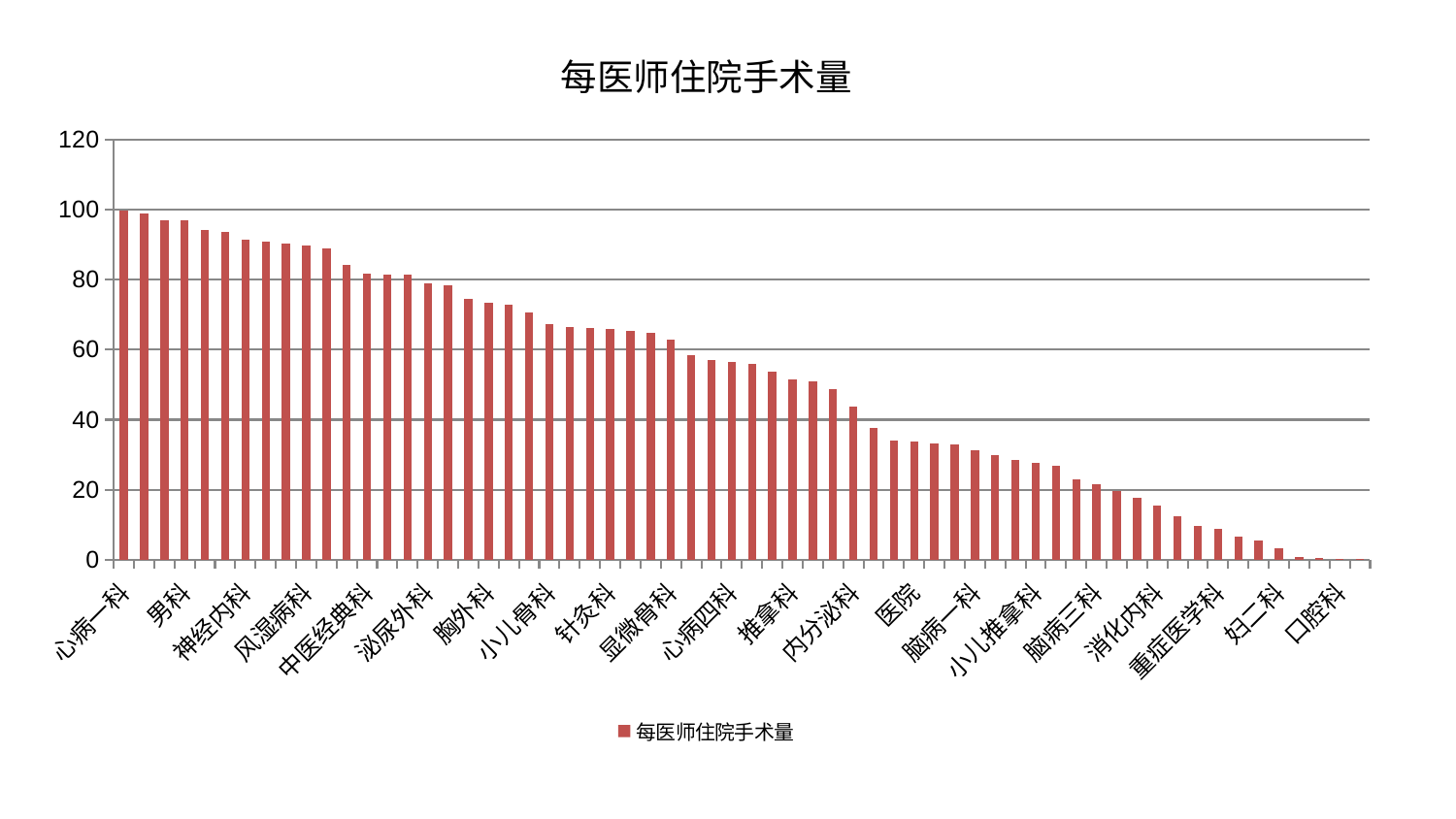

### Chart: 每医师住院手术量

| Category | 每医师住院手术量 |
|---|---|
| 心病一科 | 99.77097646415957 |
| 肾脏内科 | 98.79150812403077 |
| 脊柱骨科 | 96.88073575035143 |
| 男科 | 96.82787810659677 |
| 肾病科 | 94.20834295979344 |
| 肛肠科 | 93.73440638903826 |
| 神经内科 | 91.33834993631089 |
| 呼吸内科 | 90.8411607343593 |
| 微创骨科 | 90.25146680295568 |
| 风湿病科 | 89.66787233961931 |
| 脾胃科消化科合并 | 88.90592752668276 |
| 心病三科 | 84.32657703266717 |
| 中医经典科 | 81.72658182445423 |
| 脑病二科 | 81.57994226526341 |
| 治未病中心 | 81.43094518698688 |
| 泌尿外科 | 79.07536129262284 |
| 心病二科 | 78.39076634172788 |
| 产科 | 74.601393272895 |
| 胸外科 | 73.275956285832 |
| 老年医学科 | 72.76139583792929 |
| 乳腺甲状腺外科 | 70.56404467076143 |
| 小儿骨科 | 67.37112553745146 |
| 神经外科 | 66.57364293849734 |
| 肝胆外科 | 66.30511709083629 |
| 针灸科 | 65.85249526134017 |
| 肝病科 | 65.30953535756878 |
| 肿瘤内科 | 64.86581142035975 |
| 显微骨科 | 62.987304598209406 |
| 西区重症医学科 | 58.3821182669928 |
| 周围血管科 | 56.96831590820537 |
| 心病四科 | 56.403885305228975 |
| 普通外科 | 56.03003807098141 |
| 妇科妇二科合并 | 53.72218491792984 |
| 推拿科 | 51.447339349889965 |
| 心血管内科 | 50.96035614160217 |
| 耳鼻喉科 | 48.61976039714344 |
| 内分泌科 | 43.807262367406686 |
| 东区重症医学科 | 37.64121750215237 |
| 身心医学科 | 34.059098114144426 |
| 医院 | 33.7405718928707 |
| 皮肤科 | 33.08855341408285 |
| 血液科 | 32.99061387919395 |
| 脑病一科 | 31.246606403028167 |
| 关节骨科 | 29.90690289306428 |
| 骨科 | 28.520951774655856 |
| 小儿推拿科 | 27.573331187003713 |
| 妇科 | 26.940552894048576 |
| 康复科 | 22.819104633063937 |
| 脑病三科 | 21.612679961503712 |
| 美容皮肤科 | 19.62772142950473 |
| 综合内科 | 17.765880952138026 |
| 消化内科 | 15.578721325688472 |
| 眼科 | 12.360143454841621 |
| 儿科 | 9.671324419243966 |
| 重症医学科 | 8.913720489976562 |
| 创伤骨科 | 6.695995606596639 |
| 东区肾病科 | 5.467406874877301 |
| 妇二科 | 3.3634342995991995 |
| 运动损伤骨科 | 0.8677935251749425 |
| 中医外治中心 | 0.3826694118187479 |
| 口腔科 | 0.19026646761797217 |
| 脾胃病科 | 0.12988184419084892 |
210